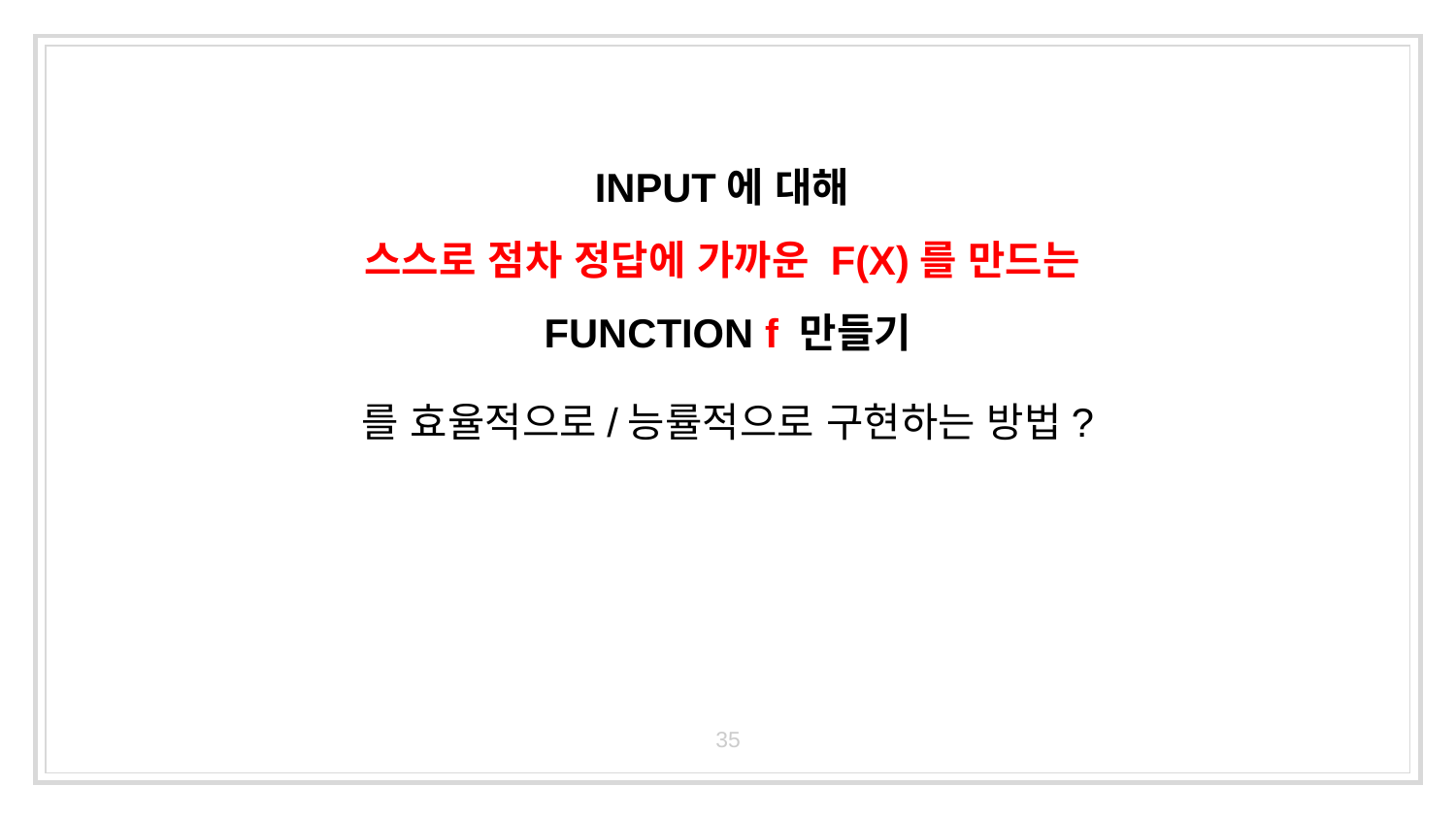

# INPUT에 대해 스스로 점차 정답에 가까운 F(X)를 만드는 FUNCTION f 만들기
를 효율적으로/능률적으로 구현하는 방법?
35